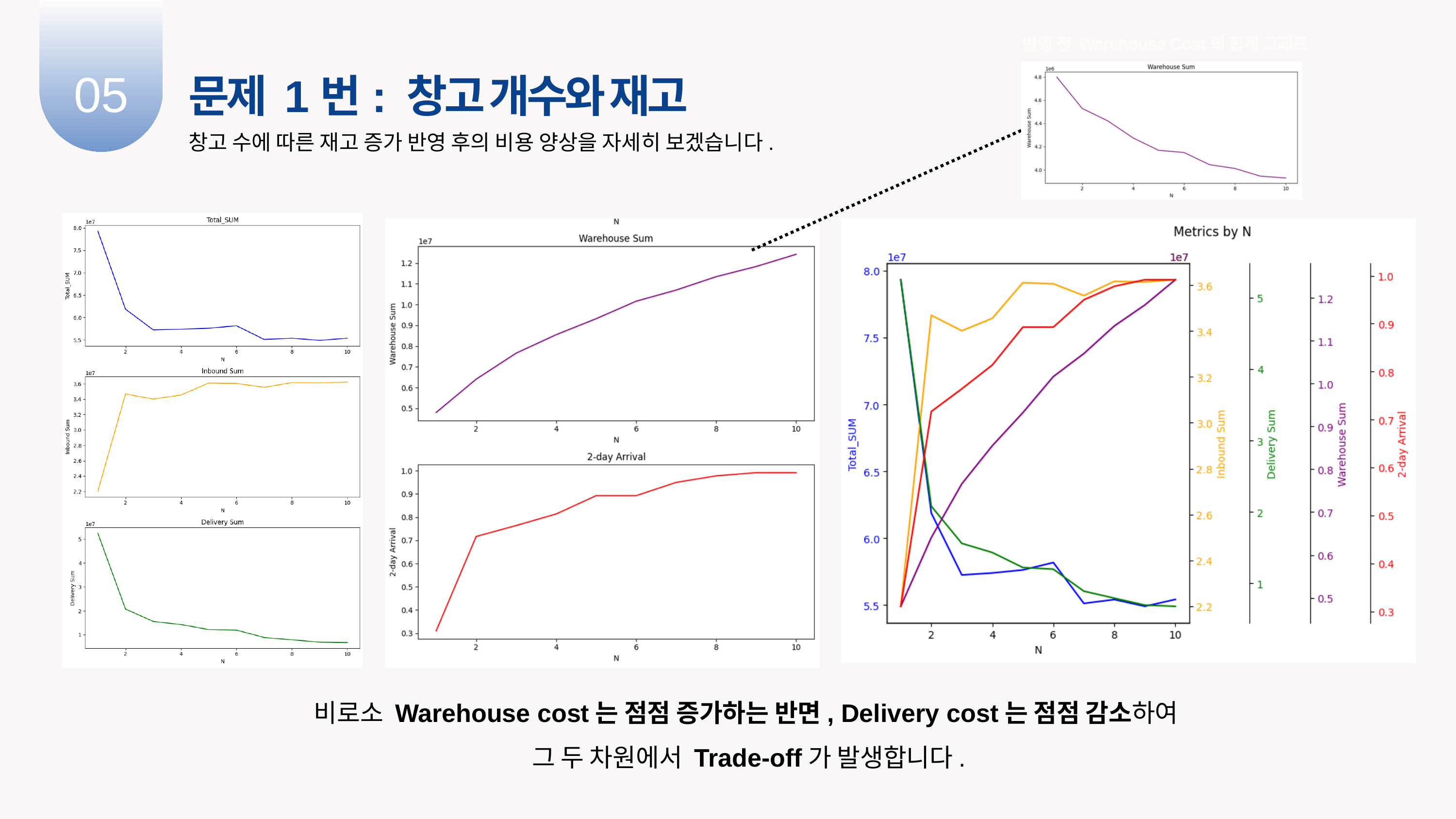

반영 전 Warehouse Cost의 합계 그래프

05
문제 1번: 창고 개수와 재고
창고 수에 따른 재고 증가 반영 후의 비용 양상을 자세히 보겠습니다.

비로소 Warehouse cost는 점점 증가하는 반면, Delivery cost는 점점 감소하여
그 두 차원에서 Trade-off가 발생합니다.